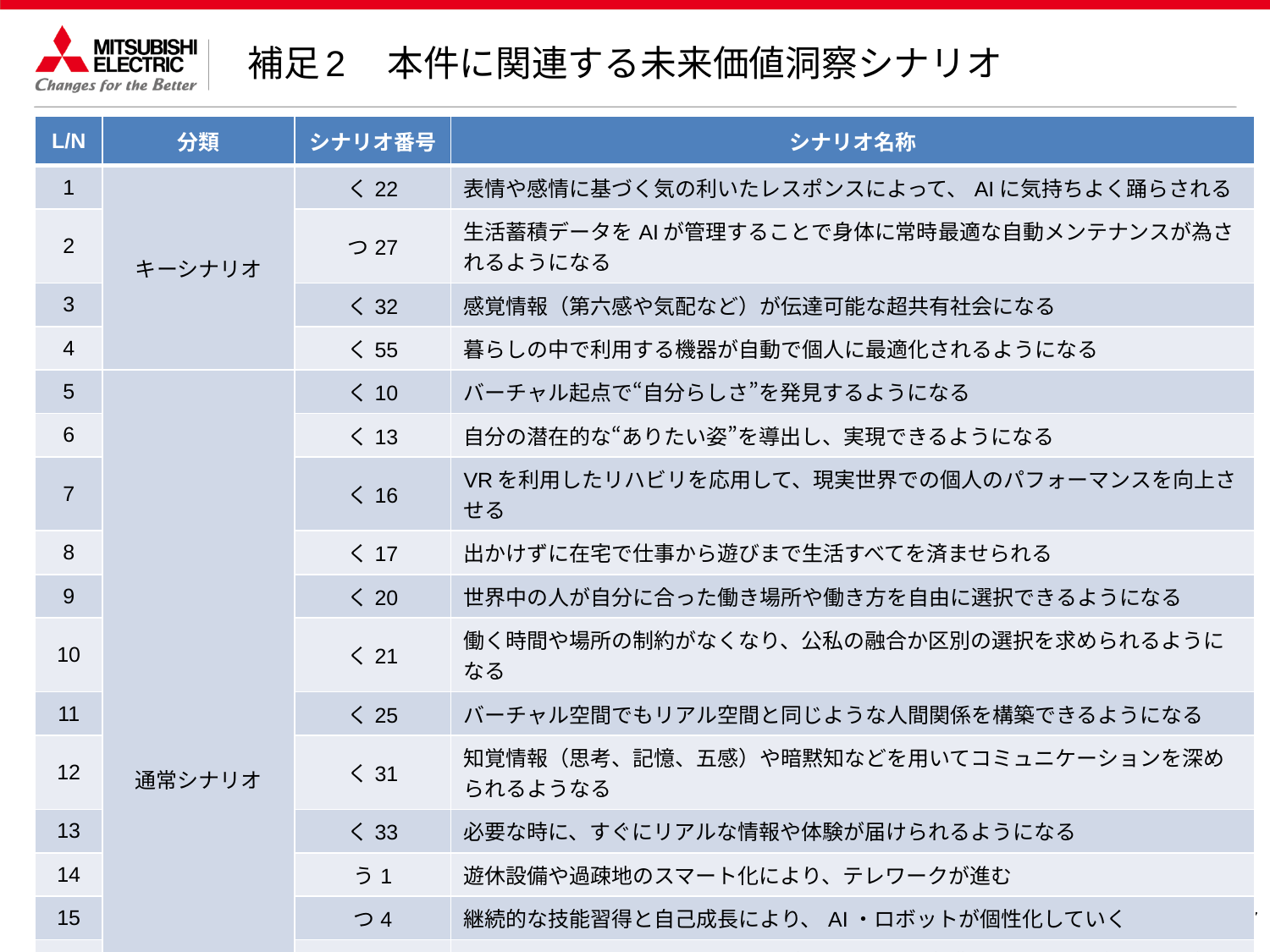

補足2　本件に関連する未来価値洞察シナリオ
| L/N | 分類 | シナリオ番号 | シナリオ名称 |
| --- | --- | --- | --- |
| 1 | キーシナリオ | く22 | 表情や感情に基づく気の利いたレスポンスによって、AIに気持ちよく踊らされる |
| 2 |  | つ27 | 生活蓄積データをAIが管理することで身体に常時最適な自動メンテナンスが為されるようになる |
| 3 |  | く32 | 感覚情報（第六感や気配など）が伝達可能な超共有社会になる |
| 4 |  | く55 | 暮らしの中で利用する機器が自動で個人に最適化されるようになる |
| 5 | 通常シナリオ | く10 | バーチャル起点で“自分らしさ”を発見するようになる |
| 6 |  | く13 | 自分の潜在的な“ありたい姿”を導出し、実現できるようになる |
| 7 |  | く16 | VRを利用したリハビリを応用して、現実世界での個人のパフォーマンスを向上させる |
| 8 |  | く17 | 出かけずに在宅で仕事から遊びまで生活すべてを済ませられる |
| 9 |  | く20 | 世界中の人が自分に合った働き場所や働き方を自由に選択できるようになる |
| 10 |  | く21 | 働く時間や場所の制約がなくなり、公私の融合か区別の選択を求められるようになる |
| 11 |  | く25 | バーチャル空間でもリアル空間と同じような人間関係を構築できるようになる |
| 12 |  | く31 | 知覚情報（思考、記憶、五感）や暗黙知などを用いてコミュニケーションを深められるようなる |
| 13 |  | く33 | 必要な時に、すぐにリアルな情報や体験が届けられるようになる |
| 14 |  | う1 | 遊休設備や過疎地のスマート化により、テレワークが進む |
| 15 |  | つ4 | 継続的な技能習得と自己成長により、AI・ロボットが個性化していく |
| 16 |  | つ8 | 加齢や障害へのロボティクス支援が進むことで、介護を超えて生産的な貢献ができるようになる |
| 17 |  | つ9 | 統合制御ロボット活用によるものづくり現場のリモート化 |
| 18 |  | つ17 | 健康状態に応じて工場の機器が動作を自動調整するようになる |
| 19 |  | つ25 | セルフ医療を実現するための環境整備にまつわる産業が広がる |
| 20 |  | つ26 | 環境適用や理想追求のため、自分の体を改造する事が当たり前になる |